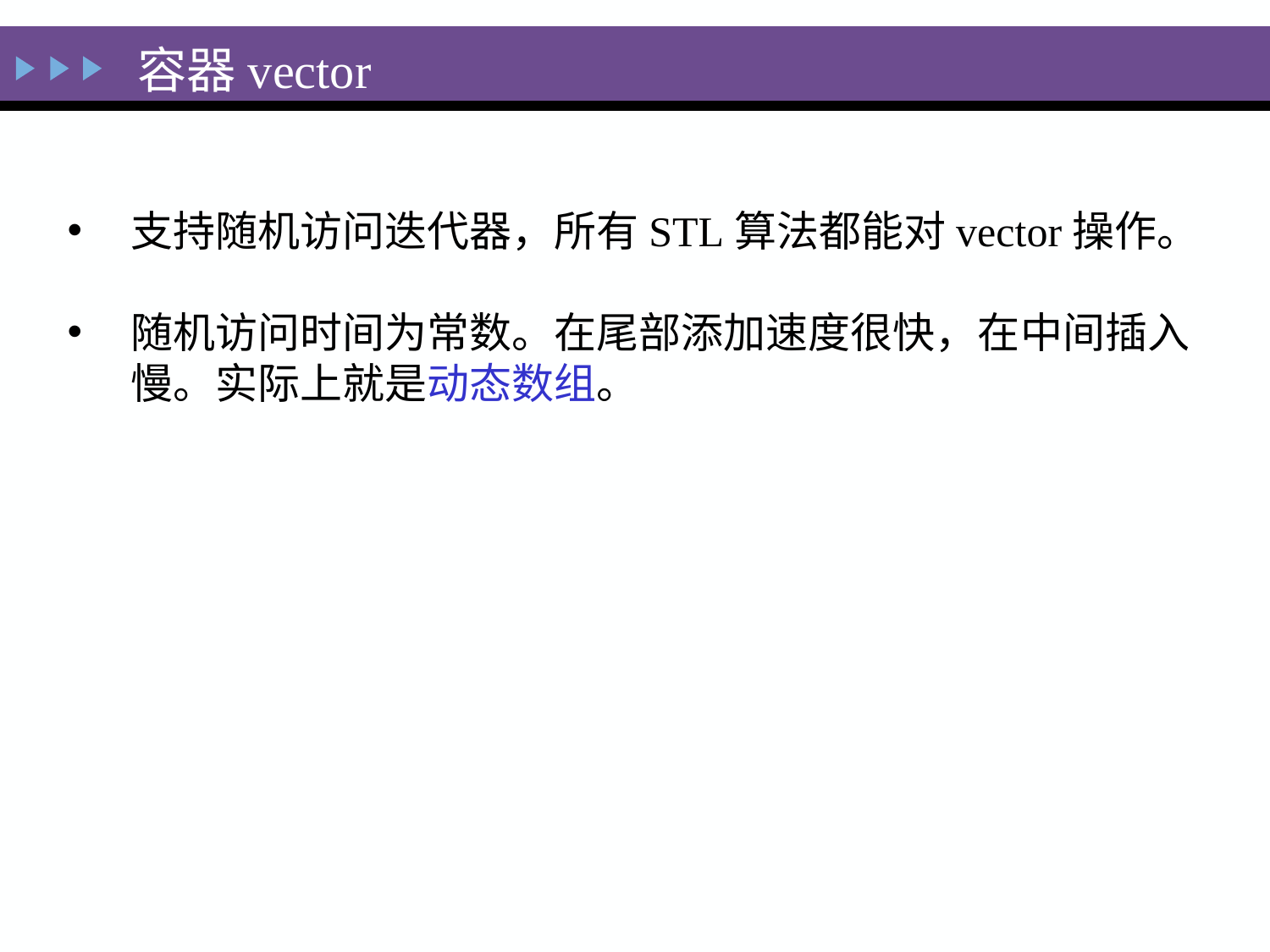

容器vector
支持随机访问迭代器，所有STL算法都能对vector操作。

随机访问时间为常数。在尾部添加速度很快，在中间插入慢。实际上就是动态数组。